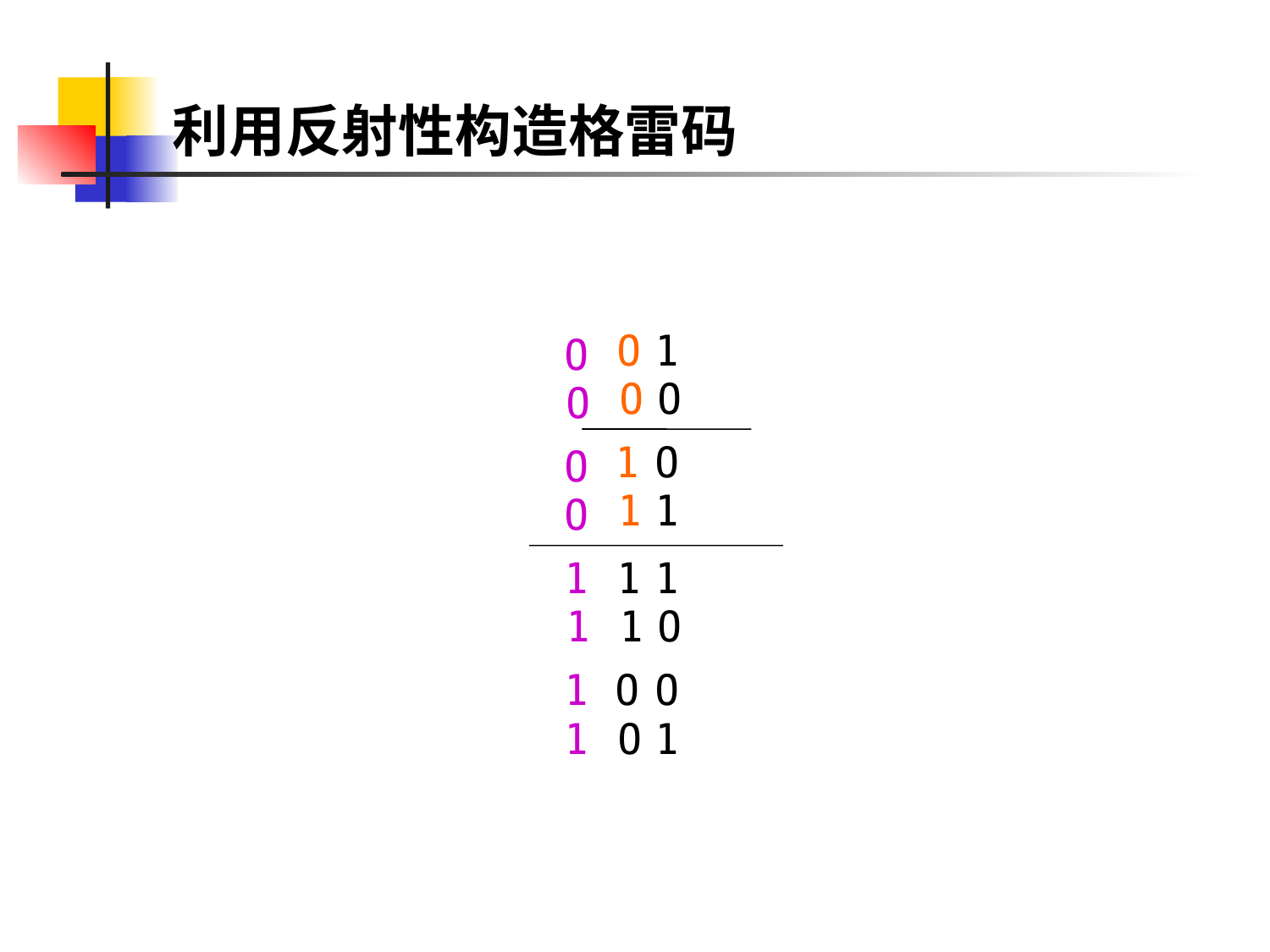

利用反射性构造格雷码
0
0
1
0
0
0
0
0

1
1
0
1

1
1
1
1
1
1
1
0
0
0
0
1